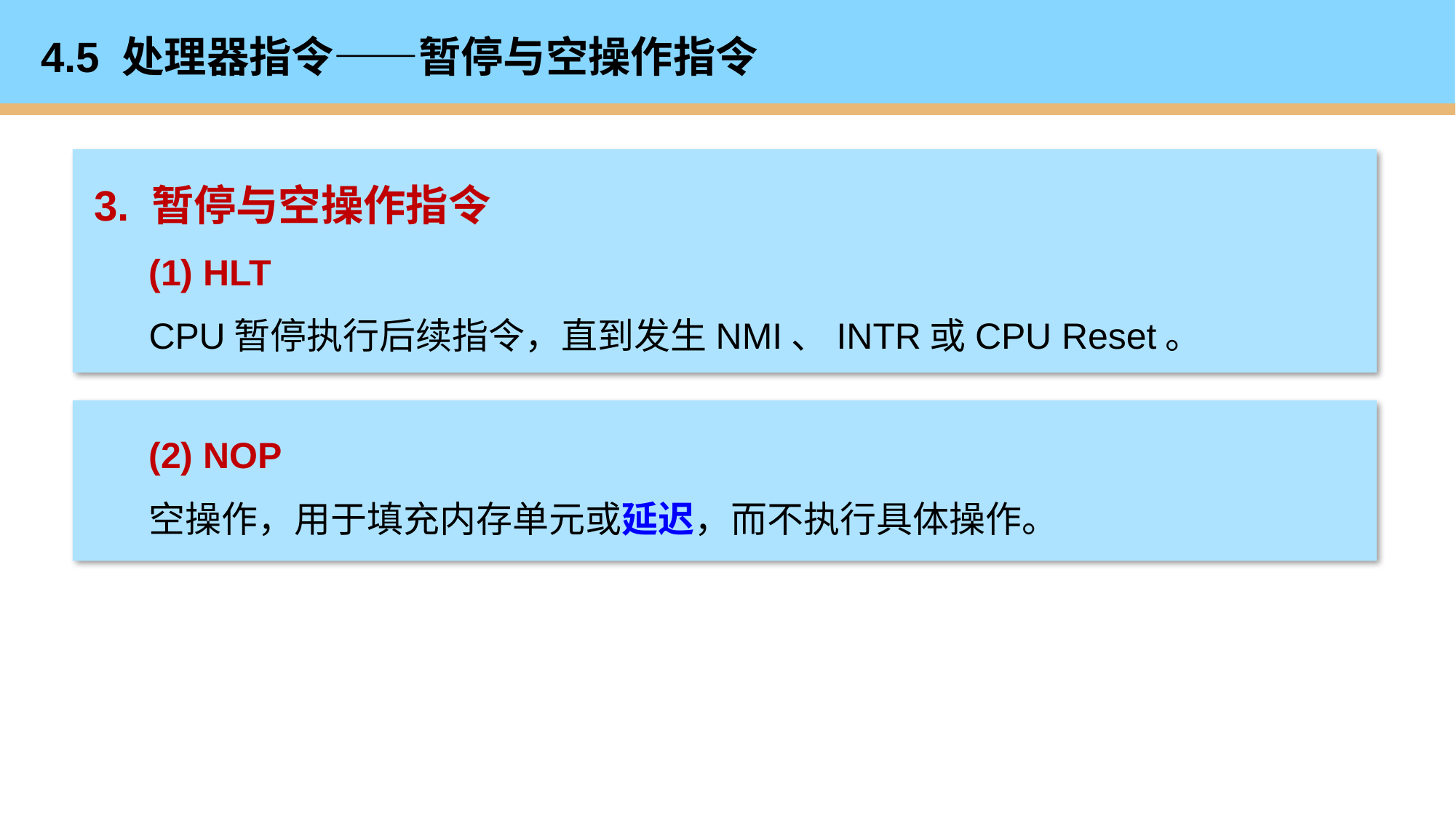

# 4.5 处理器指令——暂停与空操作指令
3. 暂停与空操作指令
(1) HLT
CPU暂停执行后续指令，直到发生NMI、INTR或CPU Reset。
(2) NOP
空操作，用于填充内存单元或延迟，而不执行具体操作。
98